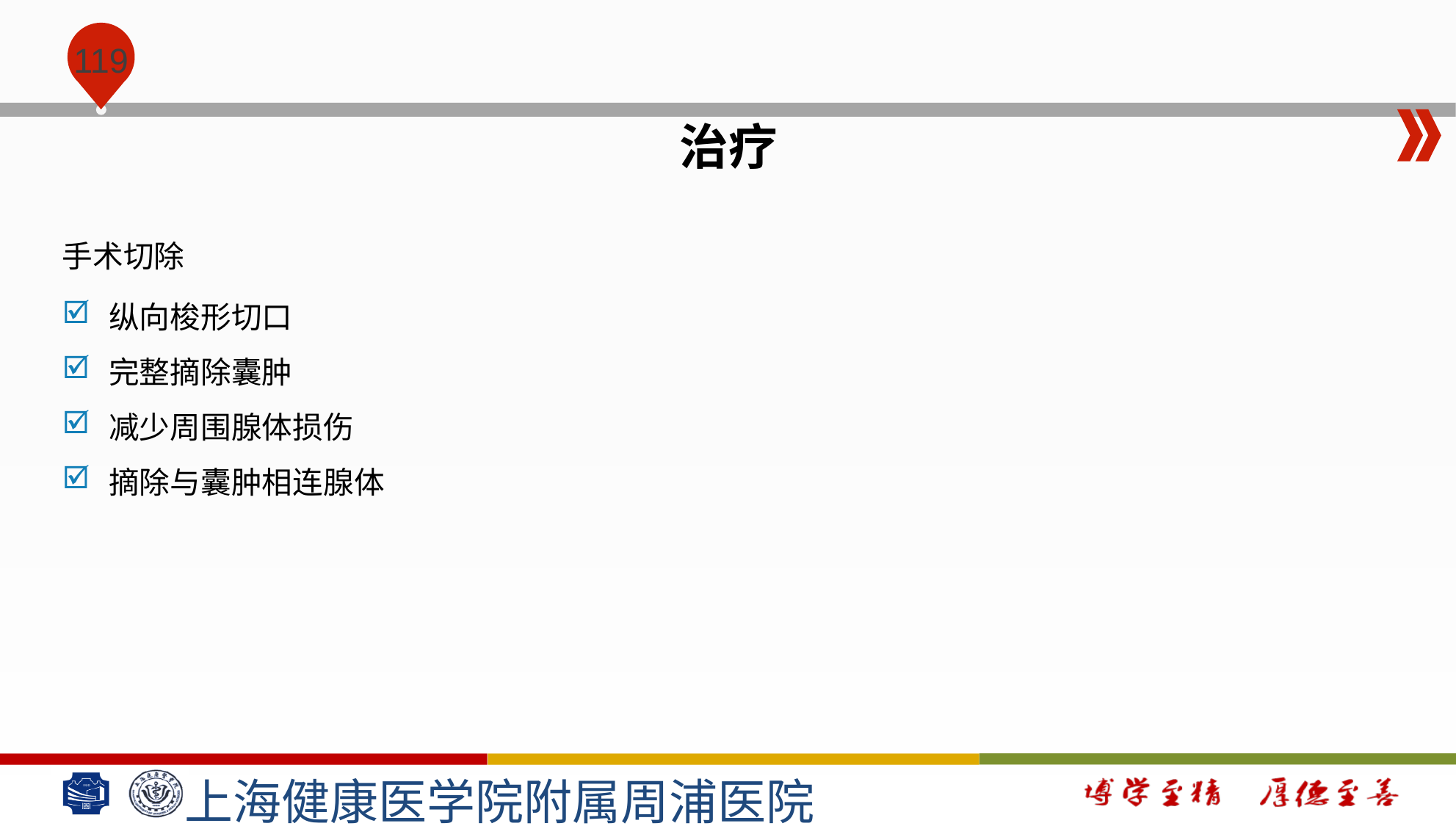

#

治疗
手术切除
纵向梭形切口
完整摘除囊肿
减少周围腺体损伤
摘除与囊肿相连腺体